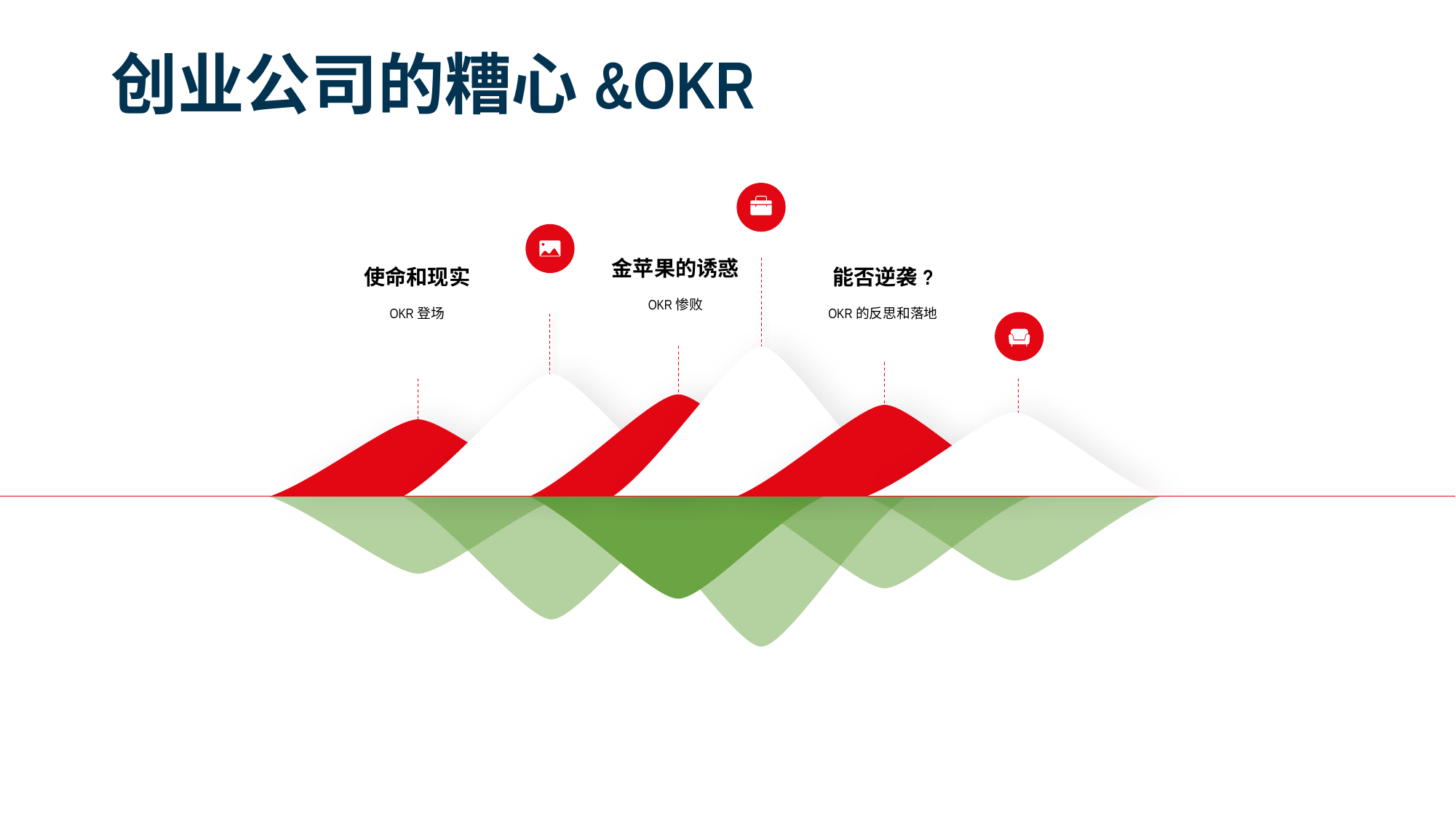

# 创业公司的糟心&OKR

金苹果的诱惑
OKR惨败
使命和现实
OKR登场
能否逆袭?
OKR的反思和落地